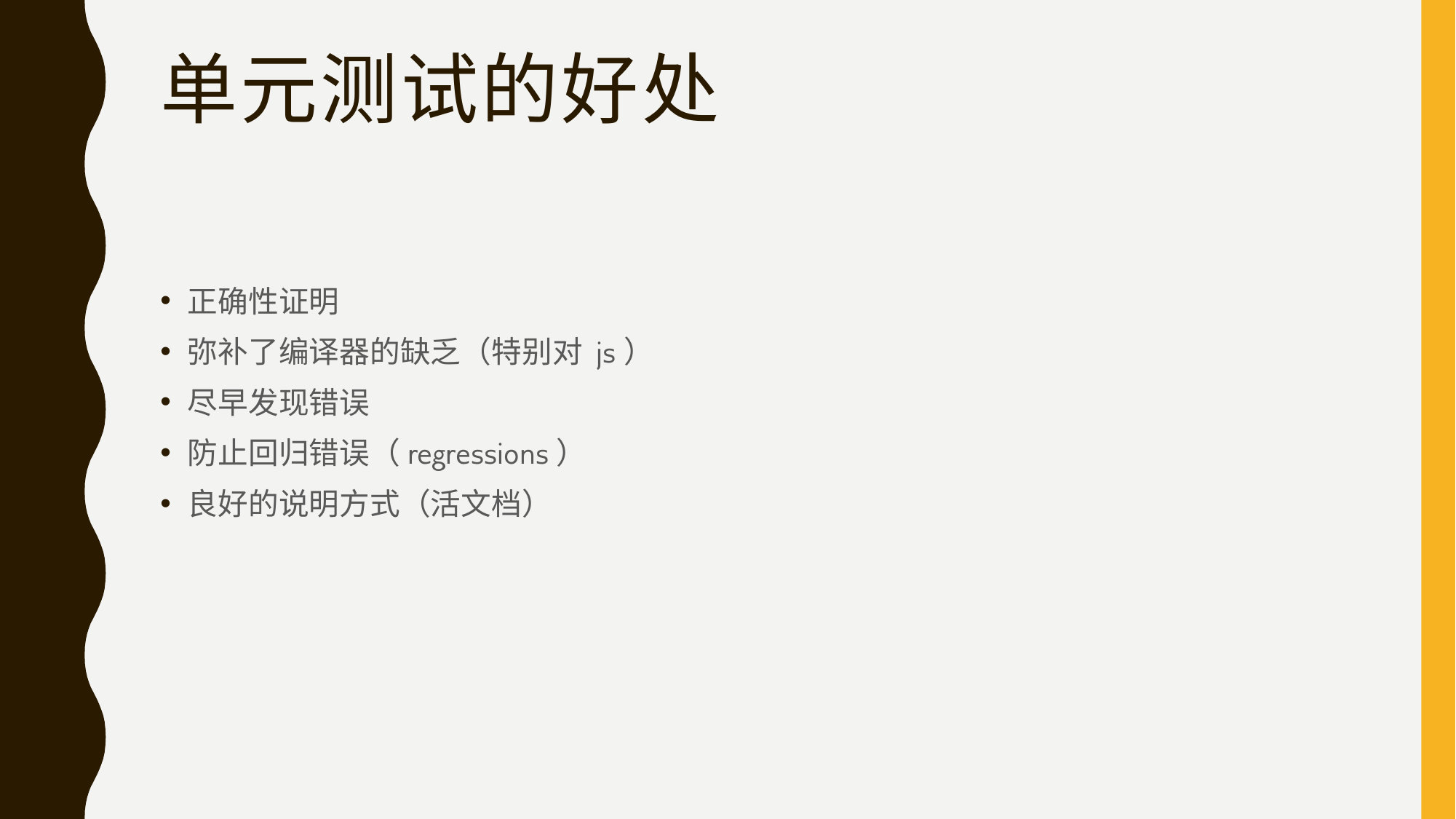

# 单元测试的好处
正确性证明
弥补了编译器的缺乏（特别对 js）
尽早发现错误
防止回归错误（regressions）
良好的说明方式（活文档）